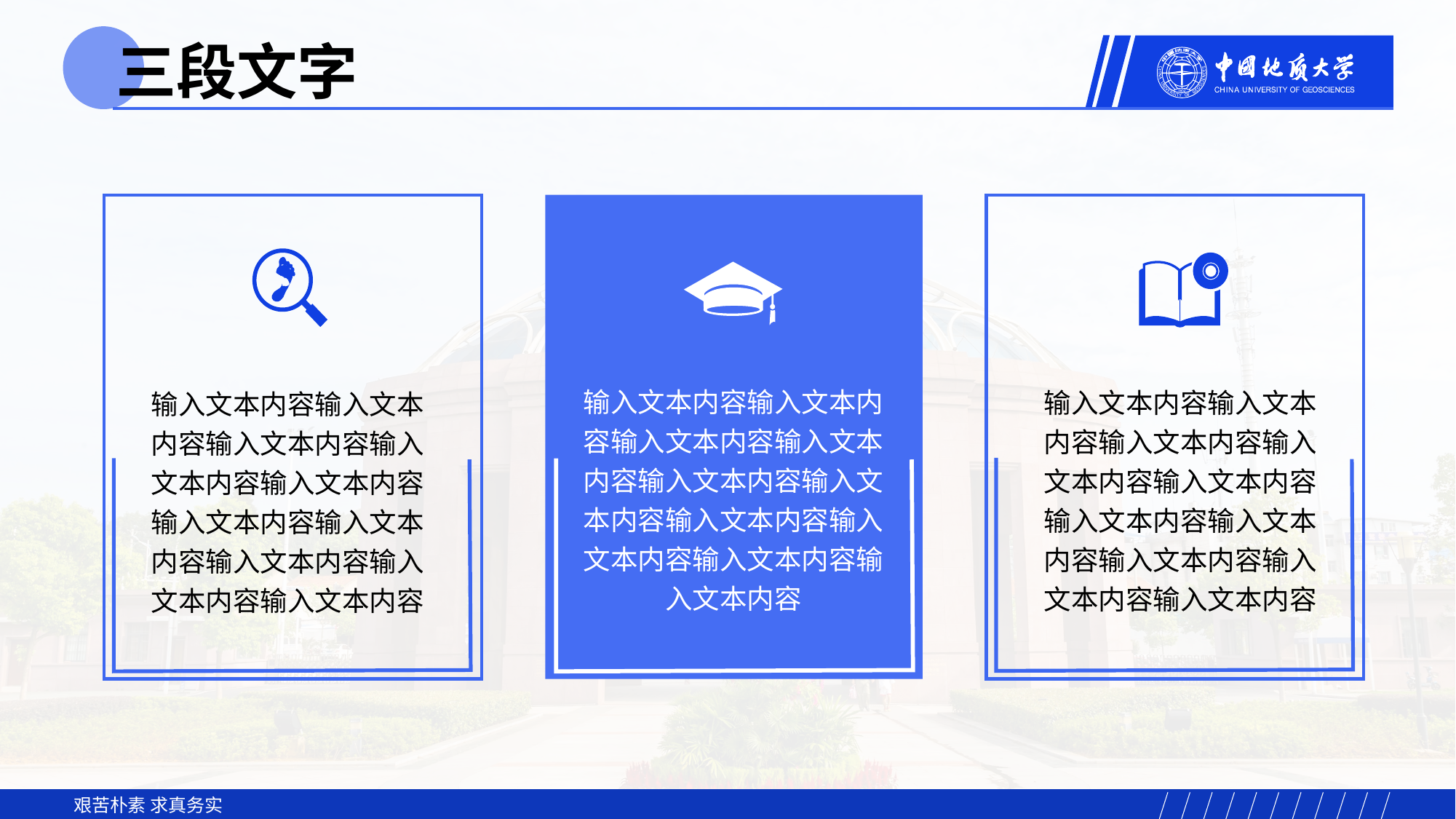

三段文字

输入文本内容输入文本内容输入文本内容输入文本内容输入文本内容输入文本内容输入文本内容输入文本内容输入文本内容输入文本内容

输入文本内容输入文本内容输入文本内容输入文本内容输入文本内容输入文本内容输入文本内容输入文本内容输入文本内容输入文本内容

输入文本内容输入文本内容输入文本内容输入文本内容输入文本内容输入文本内容输入文本内容输入文本内容输入文本内容输入文本内容